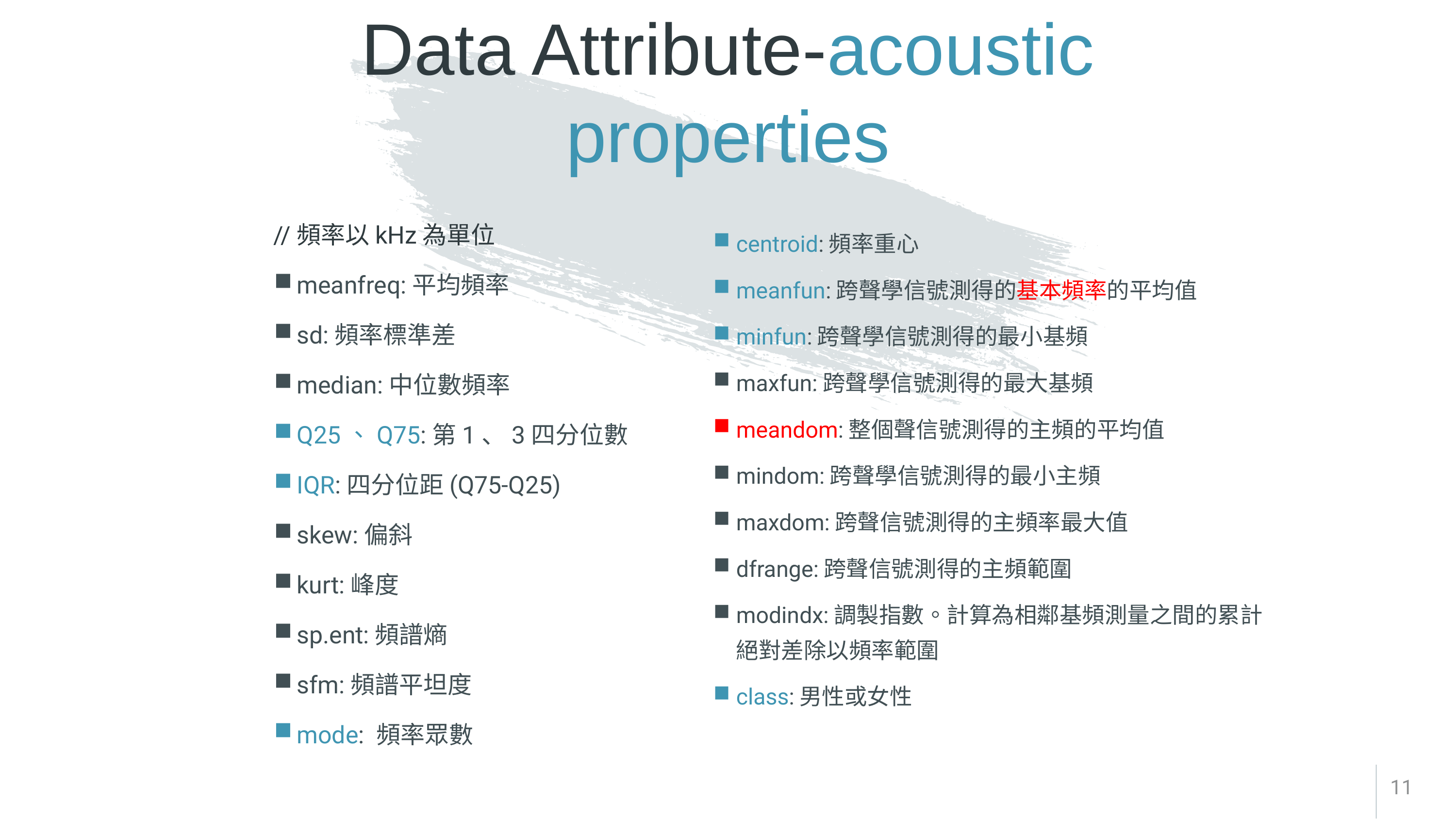

# Data Attribute-acoustic properties
//頻率以kHz為單位
centroid:頻率重心
meanfun:跨聲學信號測得的基本頻率的平均值
minfun:跨聲學信號測得的最小基頻
maxfun:跨聲學信號測得的最大基頻
meandom:整個聲信號測得的主頻的平均值
mindom:跨聲學信號測得的最小主頻
maxdom:跨聲信號測得的主頻率最大值
dfrange:跨聲信號測得的主頻範圍
modindx:調製指數。計算為相鄰基頻測量之間的累計絕對差除以頻率範圍
class:男性或女性
meanfreq:平均頻率
sd:頻率標準差
median:中位數頻率
Q25、Q75:第1、3四分位數
IQR:四分位距(Q75-Q25)
skew:偏斜
kurt:峰度
sp.ent:頻譜熵
sfm:頻譜平坦度
mode: 頻率眾數
11